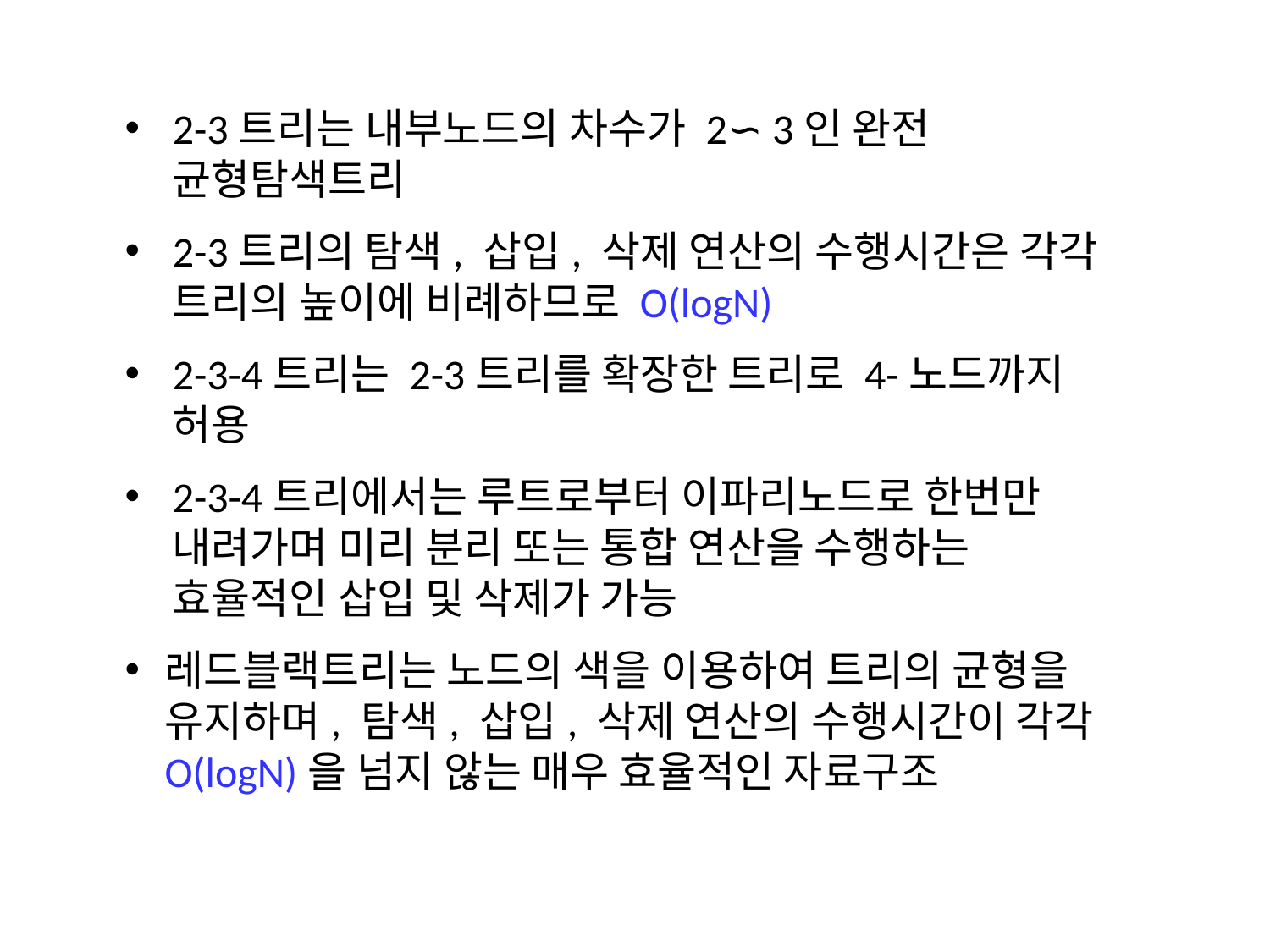

2-3트리는 내부노드의 차수가 2∽ 3인 완전 균형탐색트리
2-3트리의 탐색, 삽입, 삭제 연산의 수행시간은 각각 트리의 높이에 비례하므로 O(logN)
2-3-4트리는 2-3트리를 확장한 트리로 4-노드까지 허용
2-3-4트리에서는 루트로부터 이파리노드로 한번만 내려가며 미리 분리 또는 통합 연산을 수행하는 효율적인 삽입 및 삭제가 가능
레드블랙트리는 노드의 색을 이용하여 트리의 균형을 유지하며, 탐색, 삽입, 삭제 연산의 수행시간이 각각 O(logN)을 넘지 않는 매우 효율적인 자료구조